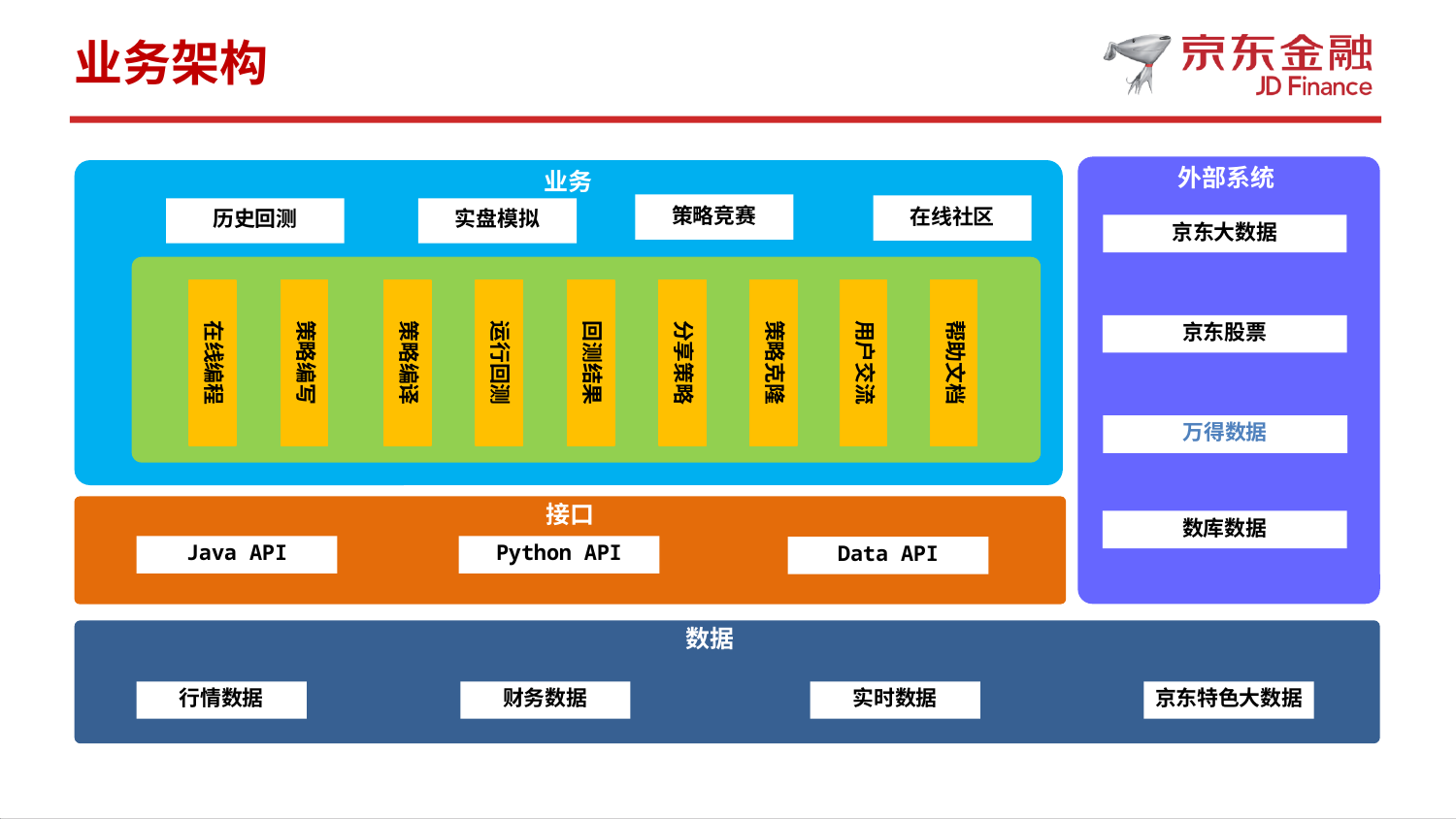

业务架构

外部系统
业务
策略竞赛
在线社区
历史回测
历史回测
实盘模拟
京东大数据

策略编写
分享策略
策略克隆
用户交流
帮助文档
在线编程
策略编译
运行回测
回测结果
京东股票
万得数据
接口
数库数据
Java API
Python API
Data API
数据
财务数据
实时数据
行情数据
京东特色大数据